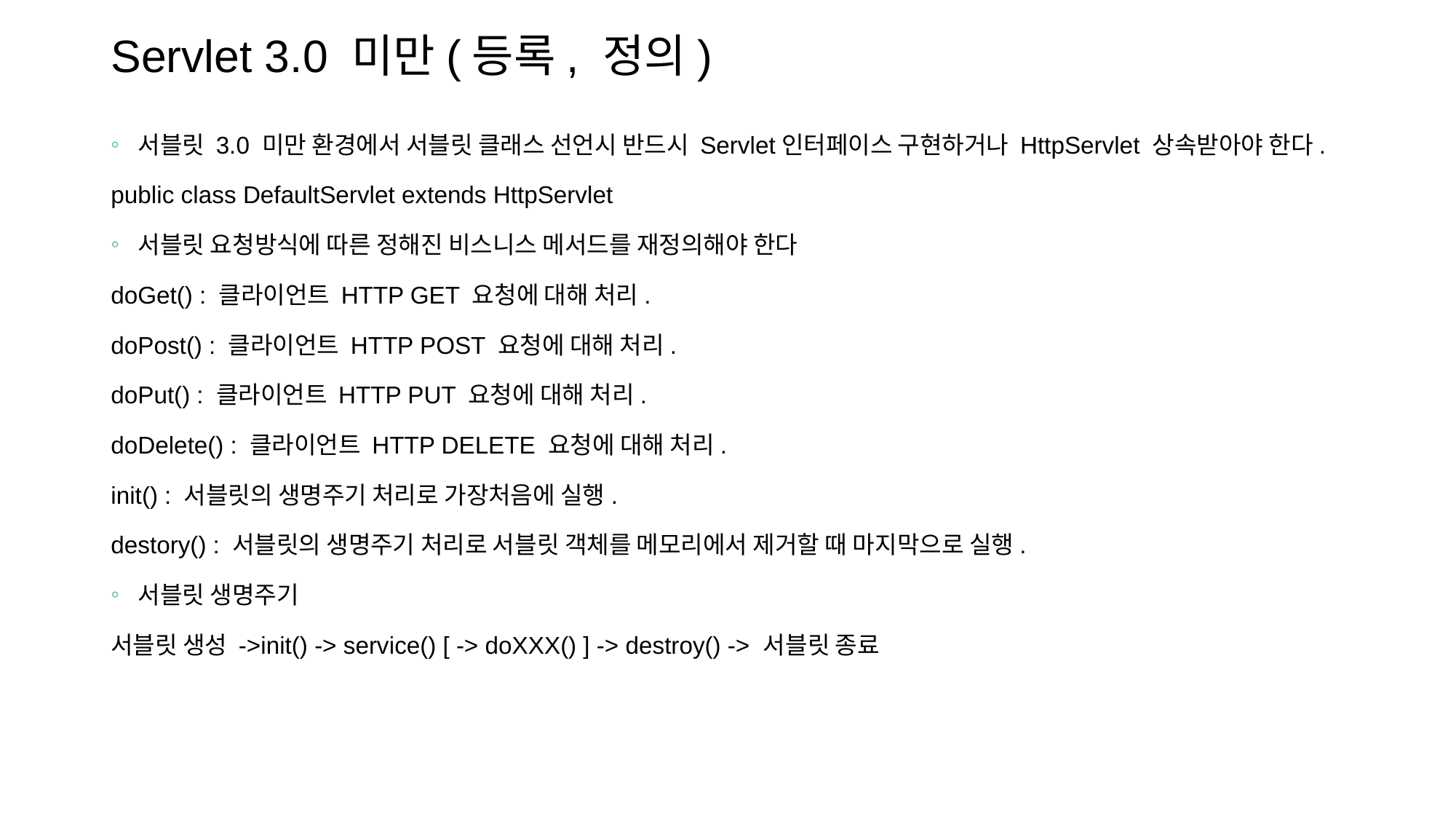

# Servlet 3.0 미만(등록, 정의)
서블릿 3.0 미만 환경에서 서블릿 클래스 선언시 반드시 Servlet인터페이스 구현하거나 HttpServlet 상속받아야 한다.
public class DefaultServlet extends HttpServlet
서블릿 요청방식에 따른 정해진 비스니스 메서드를 재정의해야 한다
doGet() : 클라이언트 HTTP GET 요청에 대해 처리.
doPost() : 클라이언트 HTTP POST 요청에 대해 처리.
doPut() : 클라이언트 HTTP PUT 요청에 대해 처리.
doDelete() : 클라이언트 HTTP DELETE 요청에 대해 처리.
init() : 서블릿의 생명주기 처리로 가장처음에 실행.
destory() : 서블릿의 생명주기 처리로 서블릿 객체를 메모리에서 제거할 때 마지막으로 실행.
서블릿 생명주기
서블릿 생성 ->init() -> service() [ -> doXXX() ] -> destroy() -> 서블릿 종료